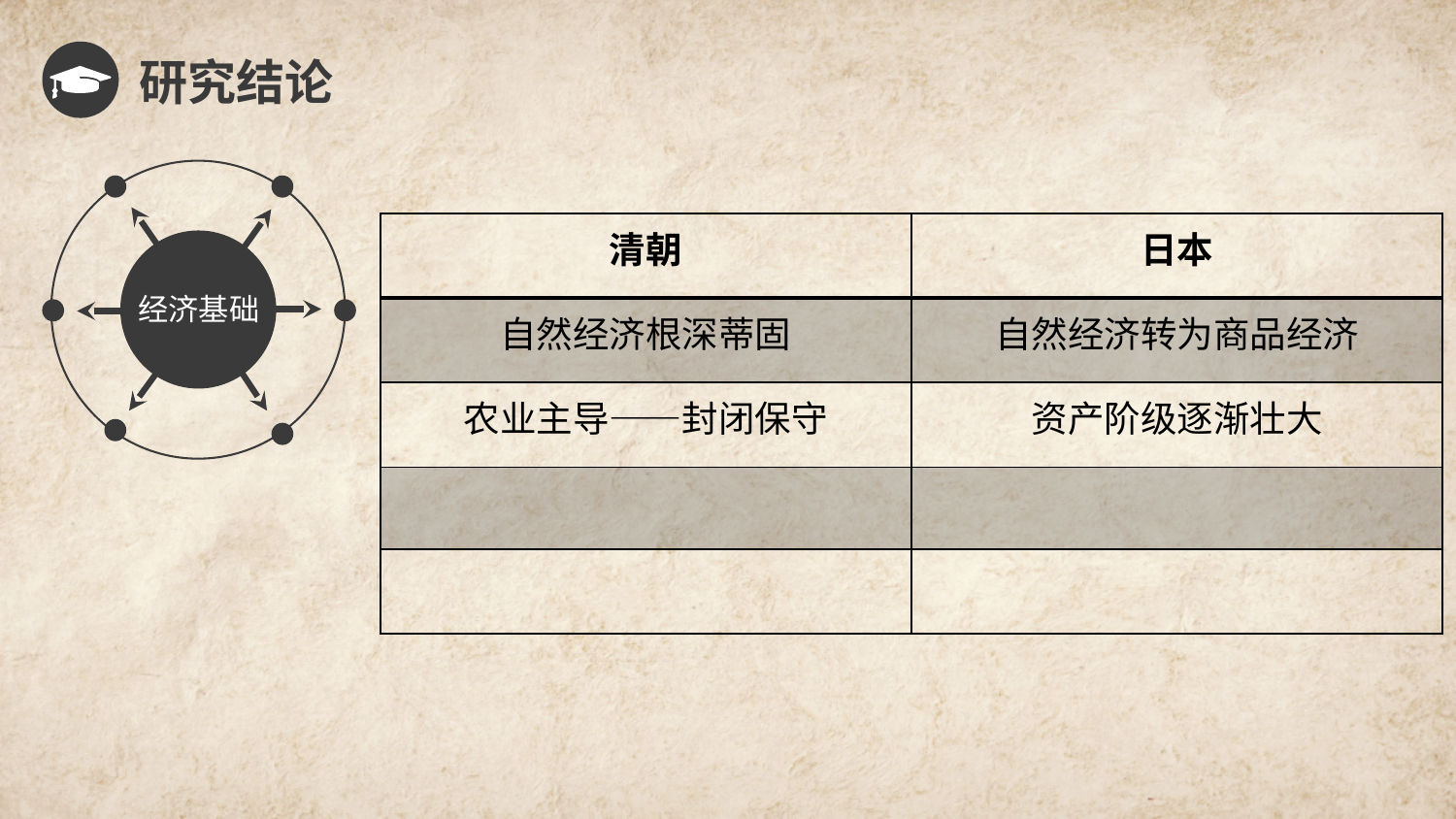

研究结论

| 清朝 | 日本 |
| --- | --- |
| 自然经济根深蒂固 | 自然经济转为商品经济 |
| 农业主导——封闭保守 | 资产阶级逐渐壮大 |
|  |  |
|  |  |

经济基础